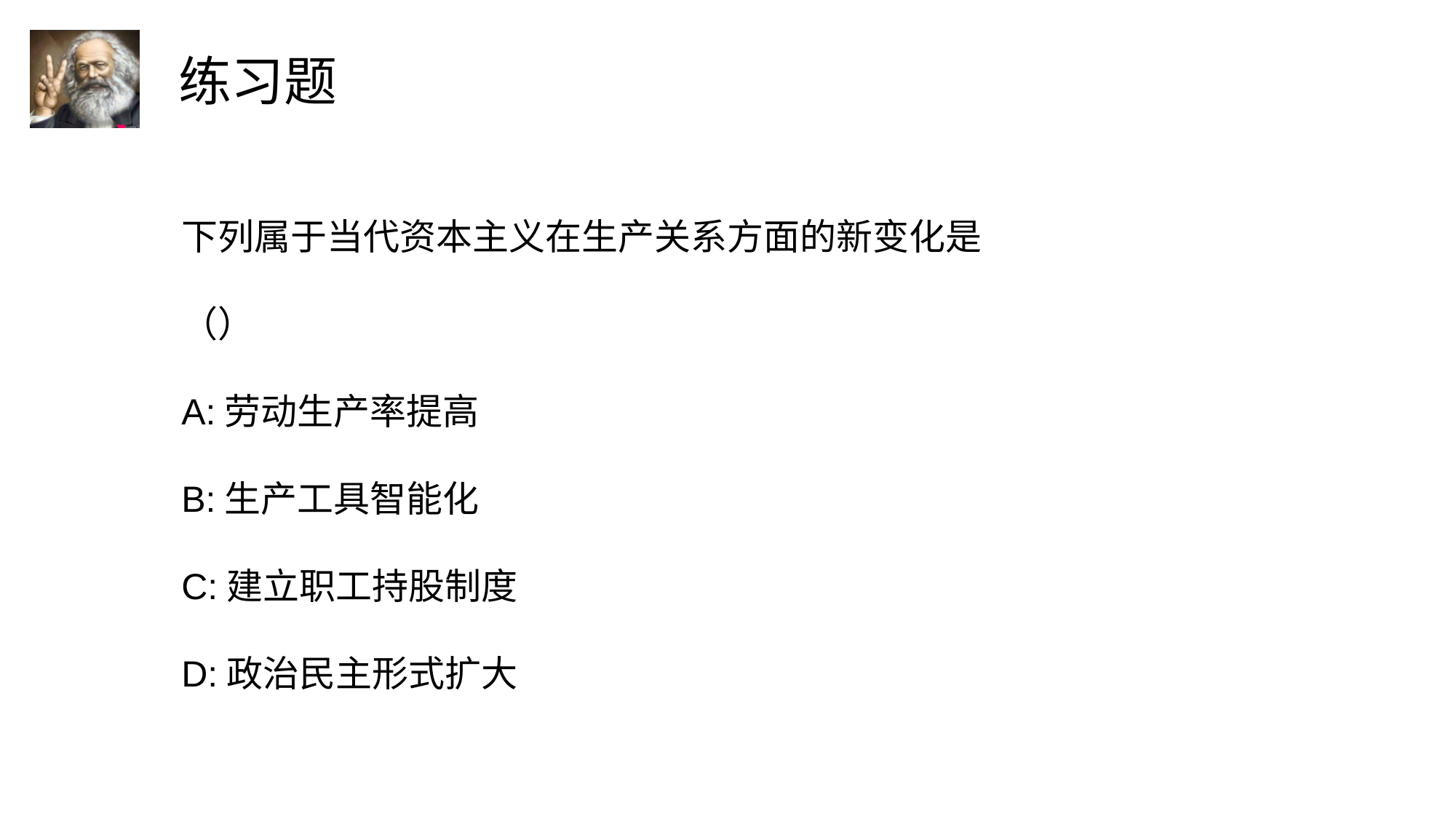

下列属于当代资本主义在生产关系方面的新变化是（）
A:劳动生产率提高
B:生产工具智能化
C:建立职工持股制度
D:政治民主形式扩大